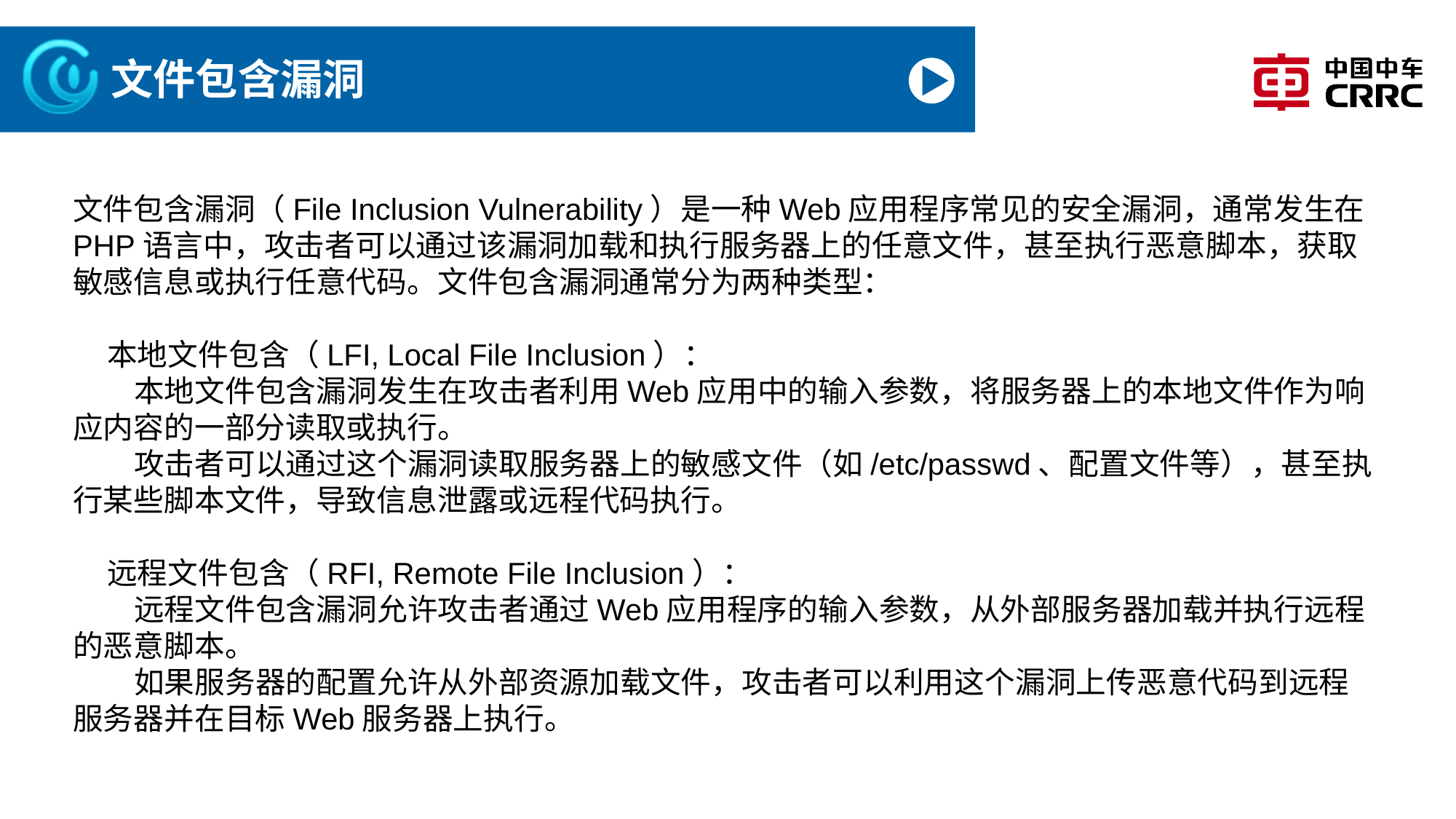

# 文件包含漏洞
文件包含漏洞（File Inclusion Vulnerability）是一种Web应用程序常见的安全漏洞，通常发生在PHP语言中，攻击者可以通过该漏洞加载和执行服务器上的任意文件，甚至执行恶意脚本，获取敏感信息或执行任意代码。文件包含漏洞通常分为两种类型：

    本地文件包含（LFI, Local File Inclusion）：
        本地文件包含漏洞发生在攻击者利用Web应用中的输入参数，将服务器上的本地文件作为响应内容的一部分读取或执行。
        攻击者可以通过这个漏洞读取服务器上的敏感文件（如/etc/passwd、配置文件等），甚至执行某些脚本文件，导致信息泄露或远程代码执行。

    远程文件包含（RFI, Remote File Inclusion）：
        远程文件包含漏洞允许攻击者通过Web应用程序的输入参数，从外部服务器加载并执行远程的恶意脚本。
        如果服务器的配置允许从外部资源加载文件，攻击者可以利用这个漏洞上传恶意代码到远程服务器并在目标Web服务器上执行。
4